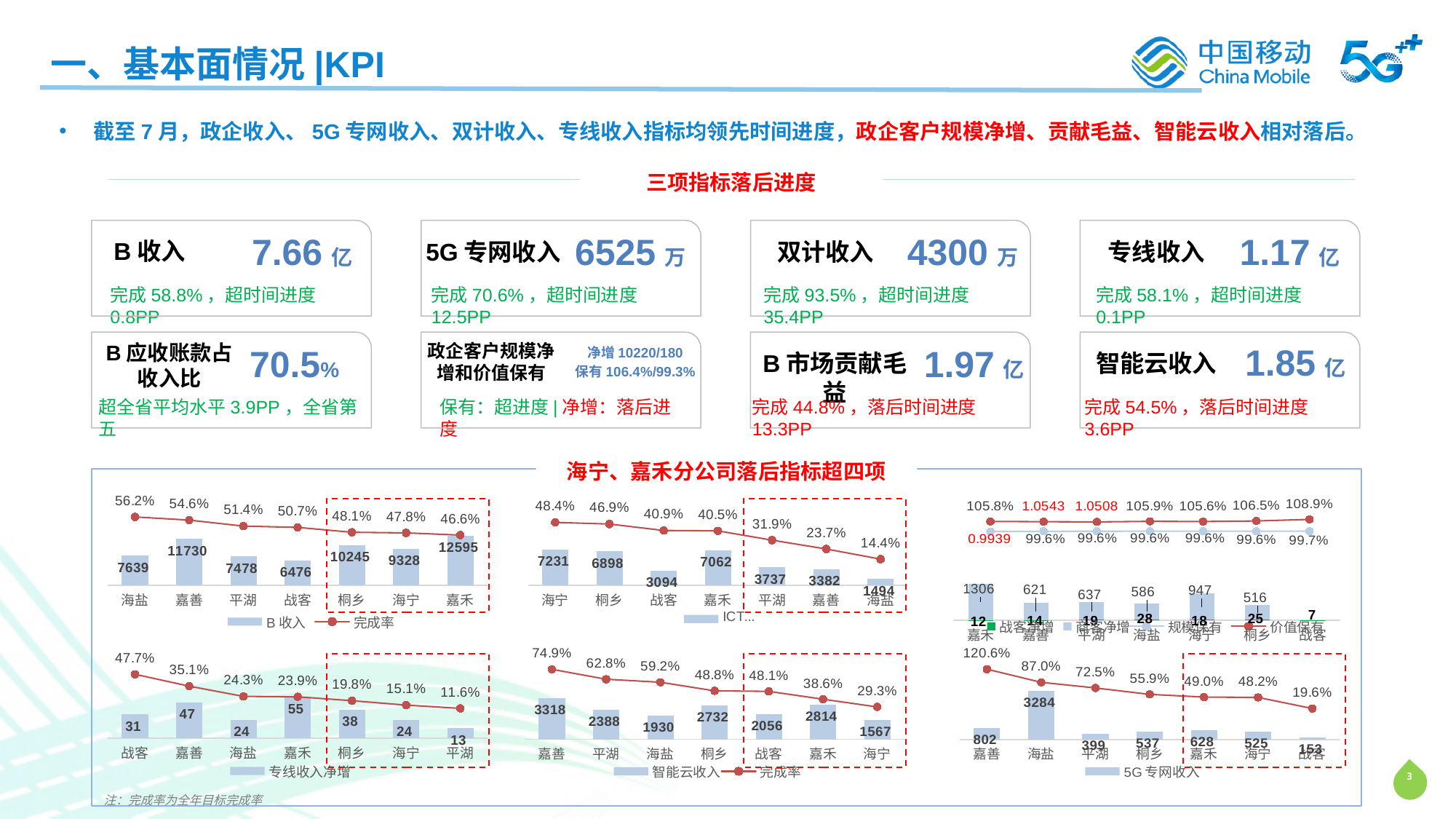

一、基本面情况|KPI
截至7月，政企收入、5G专网收入、双计收入、专线收入指标均领先时间进度，政企客户规模净增、贡献毛益、智能云收入相对落后。
三项指标落后进度

7.66亿
6525万
4300万
1.17亿
B收入
5G专网收入
双计收入
专线收入
完成58.8%，超时间进度0.8PP
完成70.6%，超时间进度12.5PP
完成93.5%，超时间进度35.4PP
完成58.1%，超时间进度0.1PP

1.85亿
B应收账款占收入比
政企客户规模净增和价值保有
70.5%
净增10220/180
保有106.4%/99.3%
1.97亿
B市场贡献毛益
智能云收入
超全省平均水平3.9PP，全省第五
保有：超进度|净增：落后进度
完成44.8%，落后时间进度13.3PP
完成54.5%，落后时间进度3.6PP
海宁、嘉禾分公司落后指标超四项

### Chart

| Category | B收入 | 完成率 |
|---|---|---|
| 海盐 | 7638.50201897658 | 0.562481739247171 |
| 嘉善 | 11730.4788452074 | 0.545603667218949 |
| 平湖 | 7477.72397783064 | 0.513932919438532 |
| 战客 | 6476.08885637781 | 0.507133034955193 |
| 桐乡 | 10245.3215882514 | 0.481226941674561 |
| 海宁 | 9327.71135249762 | 0.47809899295221 |
| 嘉禾 | 12594.7017929151 | 0.466470436774633 |

### Chart

| Category | ICT项目签约金额 | 完成率 |
|---|---|---|
| 海宁 | 7231.275221 | 0.483539123825633 |
| 桐乡 | 6897.854962 | 0.468531505761972 |
| 战客 | 3093.806205 | 0.408706071258713 |
| 嘉禾 | 7062.323162 | 0.405336264400934 |
| 平湖 | 3736.841435 | 0.319438674570505 |
| 嘉善 | 3381.515711 | 0.237423584049805 |
| 海盐 | 1494.4642 | 0.143850604692384 |

### Chart

| Category | 规模保有 | 价值保有 |
|---|---|---|
| 嘉禾 | 0.9939 | 1.0576 |
| 嘉善 | 0.9956 | 1.0543 |
| 平湖 | 0.9958 | 1.0508 |
| 海盐 | 0.996 | 1.059 |
| 海宁 | 0.9961 | 1.0564 |
| 桐乡 | 0.996 | 1.0654 |
| 战客 | 0.9969 | 1.0889 |

### Chart

| Category | 战客净增 | 商客净增 |
|---|---|---|
| 嘉禾 | 12.0 | 1306.0 |
| 嘉善 | 14.0 | 621.0 |
| 平湖 | 19.0 | 637.0 |
| 海盐 | 28.0 | 586.0 |
| 海宁 | 18.0 | 947.0 |
| 桐乡 | 25.0 | 516.0 |
| 战客 | 7.0 | None |

### Chart

| Category | 专线收入净增 | 完成率 |
|---|---|---|
| 战客 | 31.491676 | 0.477146606060606 |
| 嘉善 | 47.44008 | 0.351408 |
| 海盐 | 24.320871 | 0.24320871 |
| 嘉禾 | 54.918251 | 0.238775004347826 |
| 桐乡 | 37.989547 | 0.197862223958333 |
| 海宁 | 24.496811 | 0.151214882716049 |
| 平湖 | 13.394328 | 0.116472417391304 |

### Chart

| Category | 智能云收入 | 完成率 |
|---|---|---|
| 嘉善 | 3318.15019768337 | 0.749018103314531 |
| 平湖 | 2387.90853371869 | 0.62839698255755 |
| 海盐 | 1929.74638168697 | 0.591946742848764 |
| 桐乡 | 2731.9269440194 | 0.487844097146321 |
| 战客 | 2055.67125406879 | 0.481421839360372 |
| 嘉禾 | 2814.14734533203 | 0.386028442432377 |
| 海宁 | 1567.36490960395 | 0.29296540366429 |

### Chart

| Category | 5G专网收入 | 完成率 |
|---|---|---|
| 嘉善 | 802.16 | 1.20625563909774 |
| 海盐 | 3284.351284 | 0.870026830198675 |
| 平湖 | 398.68 | 0.724872727272727 |
| 桐乡 | 537.06 | 0.5594375 |
| 嘉禾 | 627.59 | 0.4903046875 |
| 海宁 | 524.89 | 0.481550458715596 |
| 战客 | 153.06 | 0.196230769230769 |

注：完成率为全年目标完成率